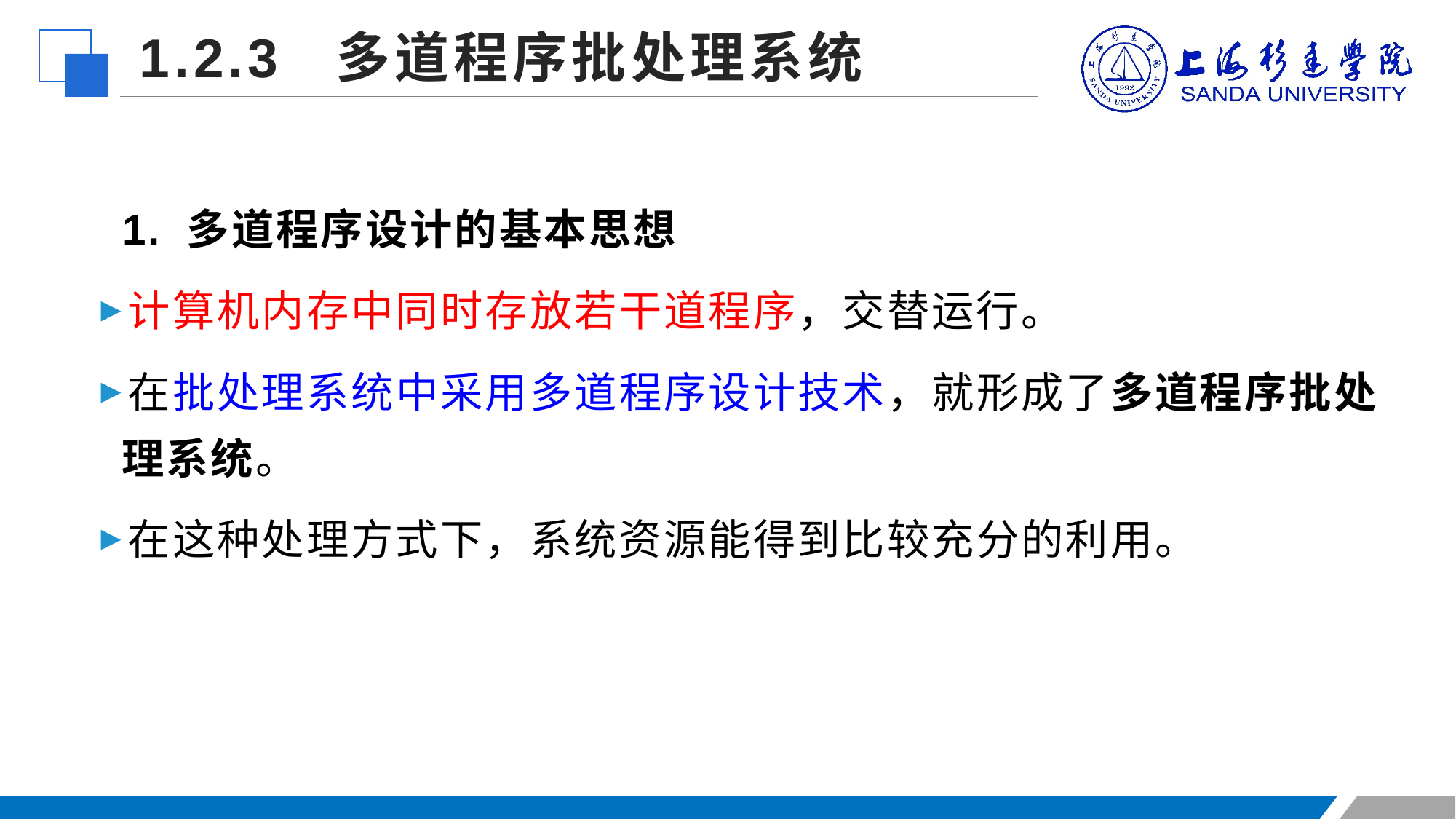

1.2.3  多道程序批处理系统
  1. 多道程序设计的基本思想
计算机内存中同时存放若干道程序，交替运行。
在批处理系统中采用多道程序设计技术，就形成了多道程序批处理系统。
在这种处理方式下，系统资源能得到比较充分的利用。